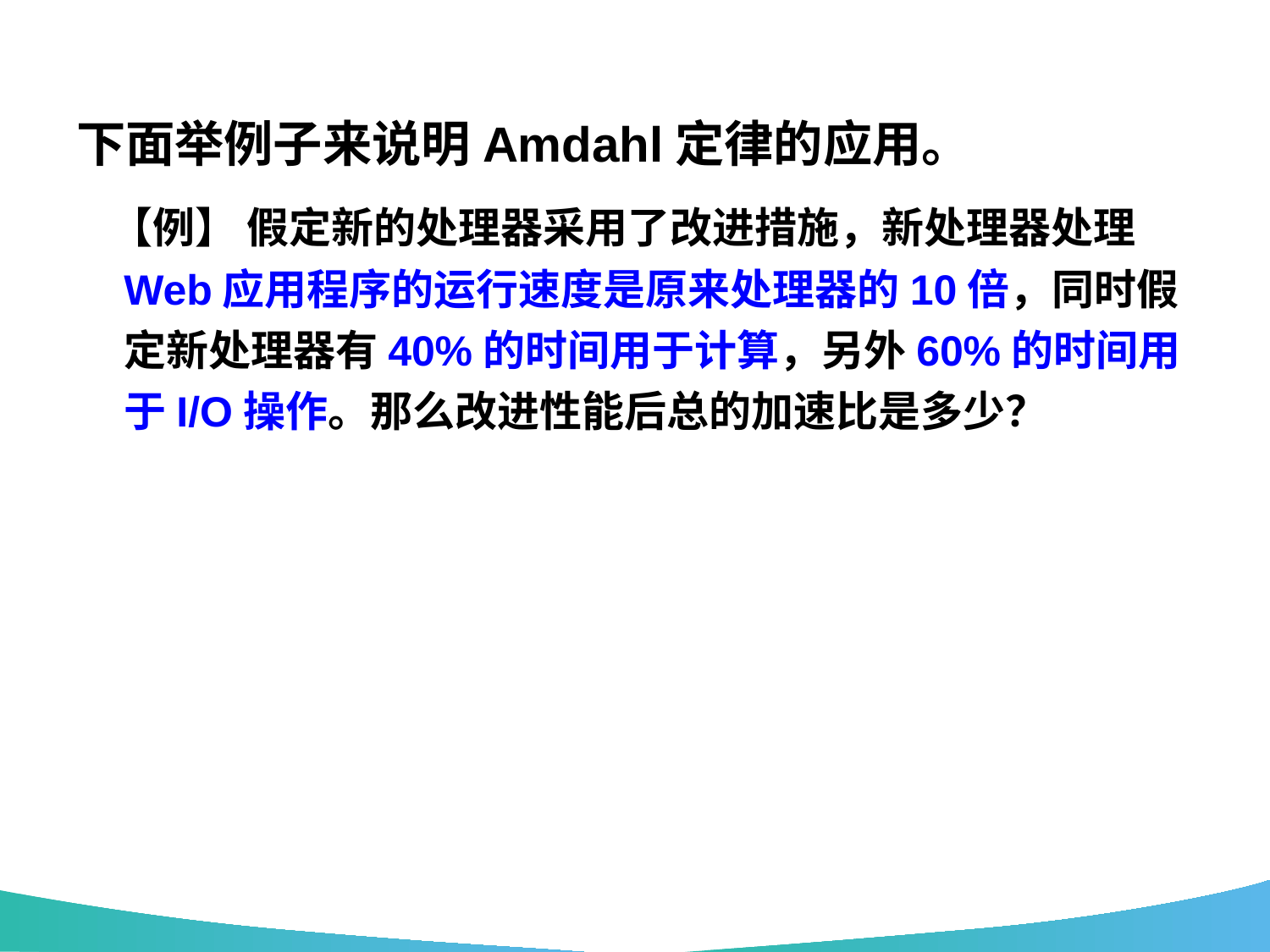

下面举例子来说明Amdahl定律的应用。
  【例】 假定新的处理器采用了改进措施，新处理器处理Web应用程序的运行速度是原来处理器的10倍，同时假定新处理器有40%的时间用于计算，另外60%的时间用于I/O操作。那么改进性能后总的加速比是多少？